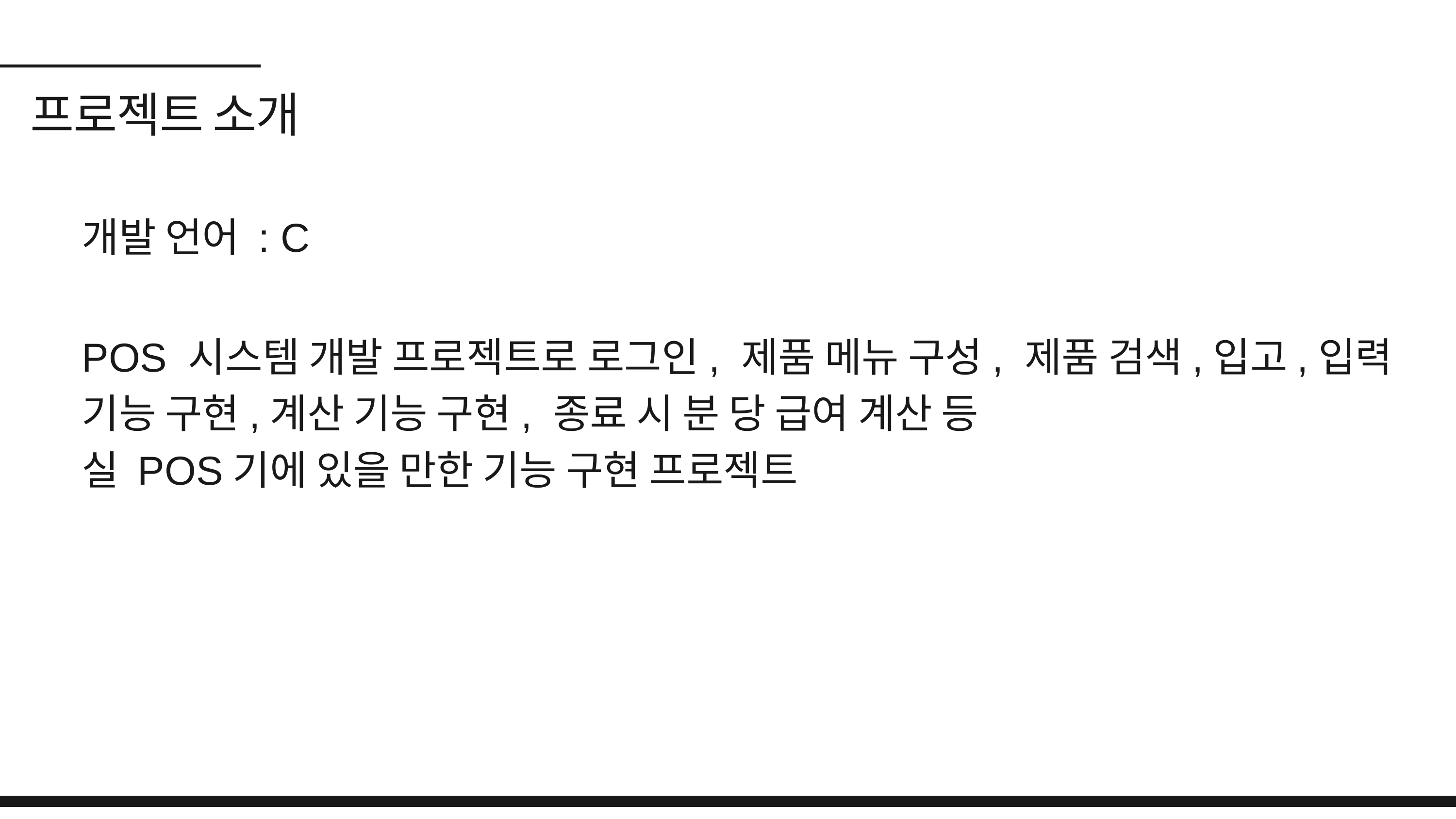

프로젝트 소개
개발 언어 : C
POS 시스템 개발 프로젝트로 로그인, 제품 메뉴 구성, 제품 검색,입고,입력
기능 구현,계산 기능 구현, 종료 시 분 당 급여 계산 등
실 POS기에 있을 만한 기능 구현 프로젝트